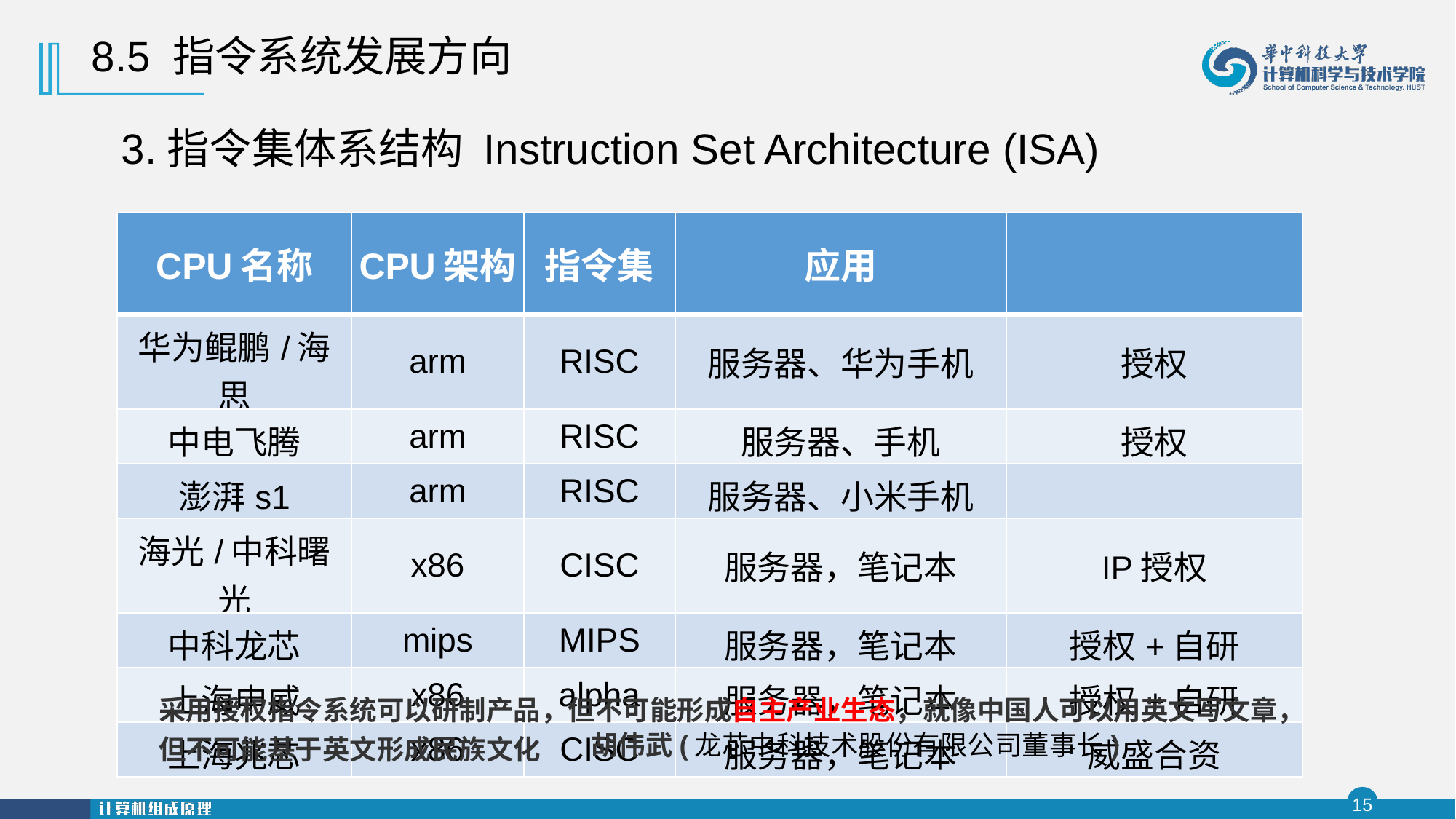

8.5 指令系统发展方向
3.指令集体系结构 Instruction Set Architecture (ISA)
| CPU名称 | CPU架构 | 指令集 | 应用 |  |
| --- | --- | --- | --- | --- |
| 华为鲲鹏/海思 | arm | RISC | 服务器、华为手机 | 授权 |
| 中电飞腾 | arm | RISC | 服务器、手机 | 授权 |
| 澎湃s1 | arm | RISC | 服务器、小米手机 |  |
| 海光/中科曙光 | x86 | CISC | 服务器，笔记本 | IP授权 |
| 中科龙芯 | mips | MIPS | 服务器，笔记本 | 授权+自研 |
| 上海申威 | x86 | alpha | 服务器，笔记本 | 授权+自研 |
| 上海兆芯 | x86 | CISC | 服务器，笔记本 | 威盛合资 |
采用授权指令系统可以研制产品，但不可能形成自主产业生态，就像中国人可以用英文写文章，但不可能基于英文形成民族文化
胡伟武(龙芯中科技术股份有限公司董事长)